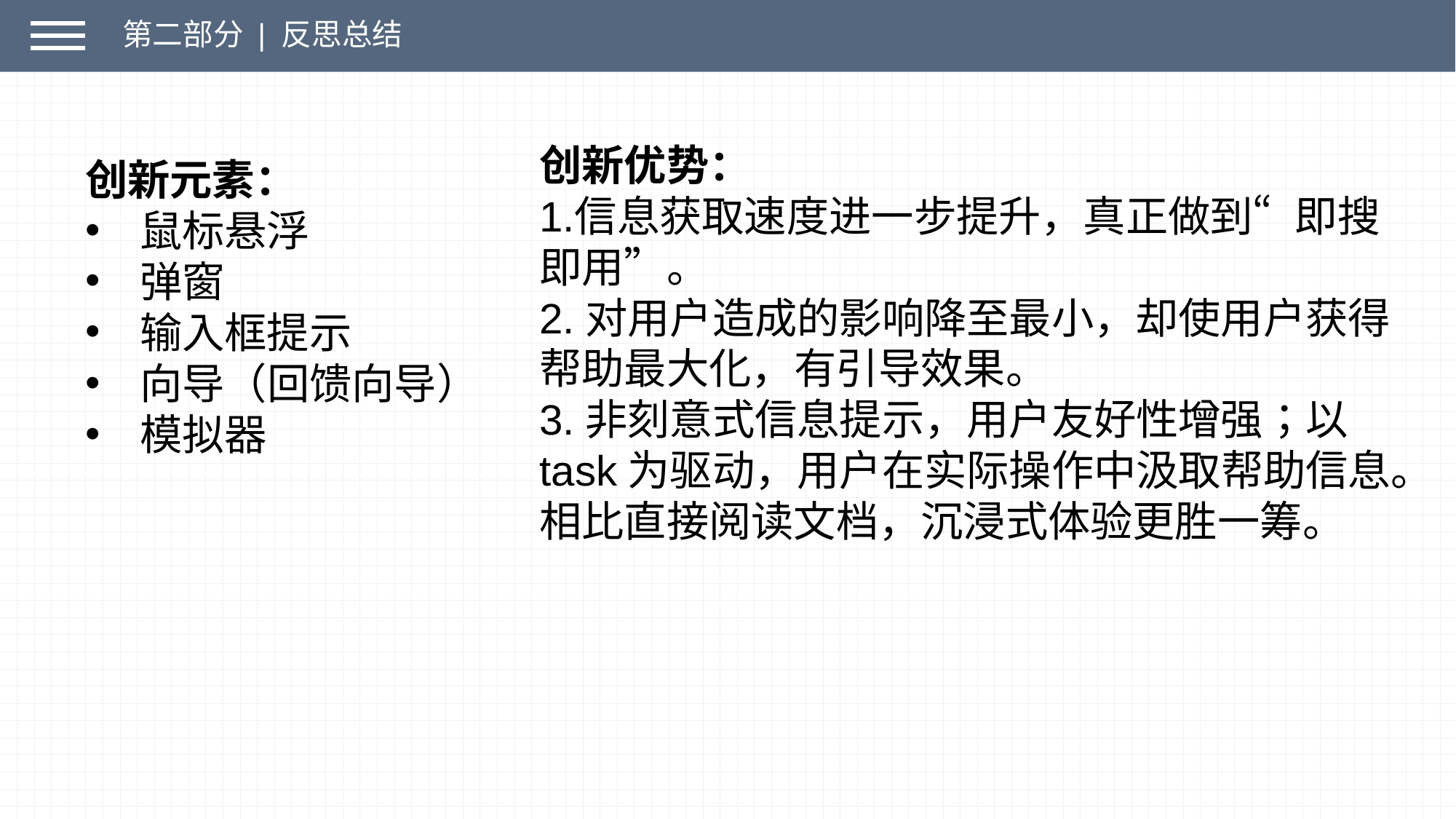

第二部分 | 反思总结
创新优势：
信息获取速度进一步提升，真正做到“即搜即用”。
2.对用户造成的影响降至最小，却使用户获得帮助最大化，有引导效果。
3.非刻意式信息提示，用户友好性增强；以task为驱动，用户在实际操作中汲取帮助信息。相比直接阅读文档，沉浸式体验更胜一筹。
创新元素：
鼠标悬浮
弹窗
输入框提示
向导（回馈向导）
模拟器